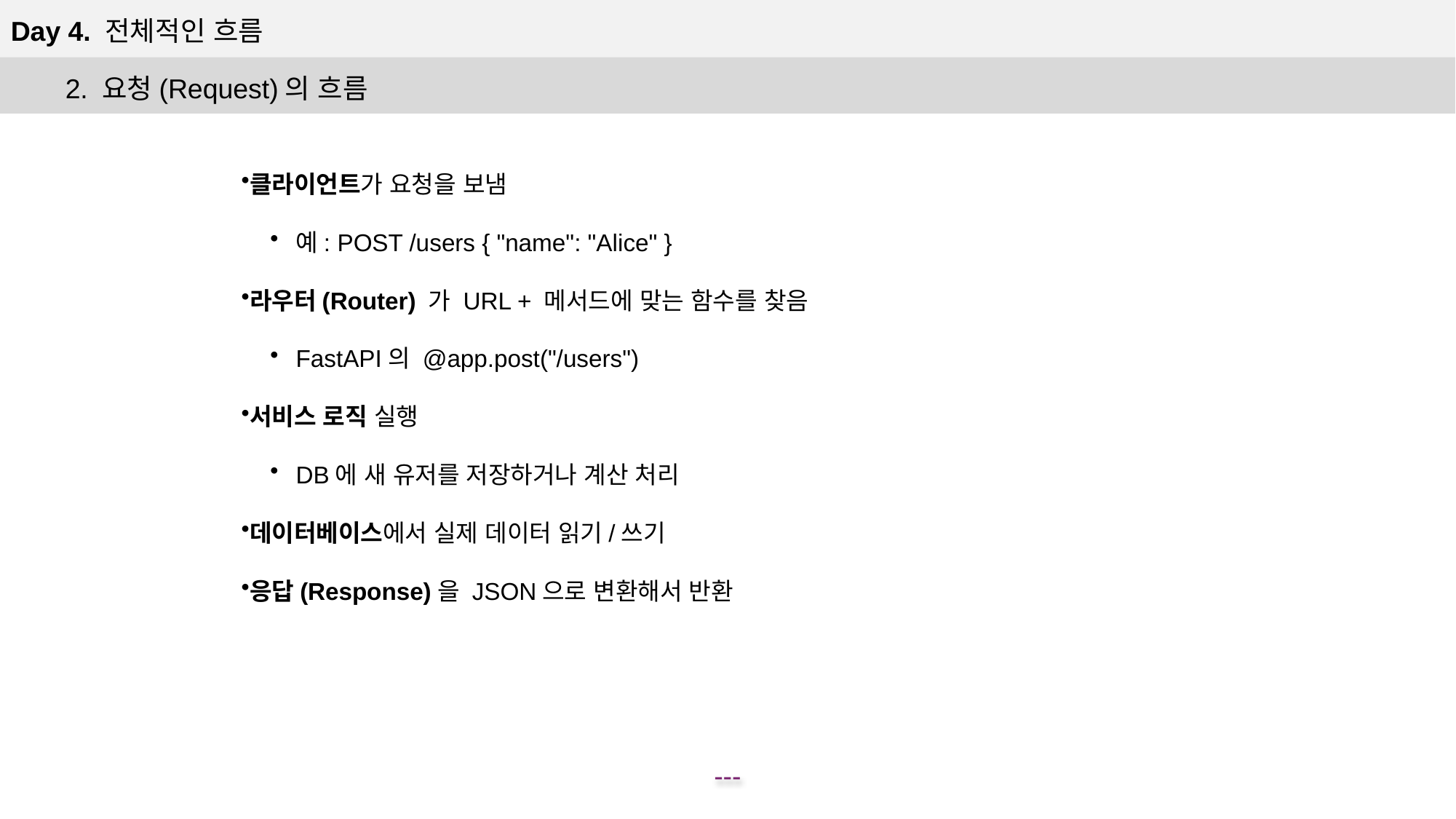

Day 4. 전체적인 흐름
2. 요청(Request)의 흐름
클라이언트가 요청을 보냄
예: POST /users { "name": "Alice" }
라우터(Router) 가 URL + 메서드에 맞는 함수를 찾음
FastAPI의 @app.post("/users")
서비스 로직 실행
DB에 새 유저를 저장하거나 계산 처리
데이터베이스에서 실제 데이터 읽기/쓰기
응답(Response)을 JSON으로 변환해서 반환
---